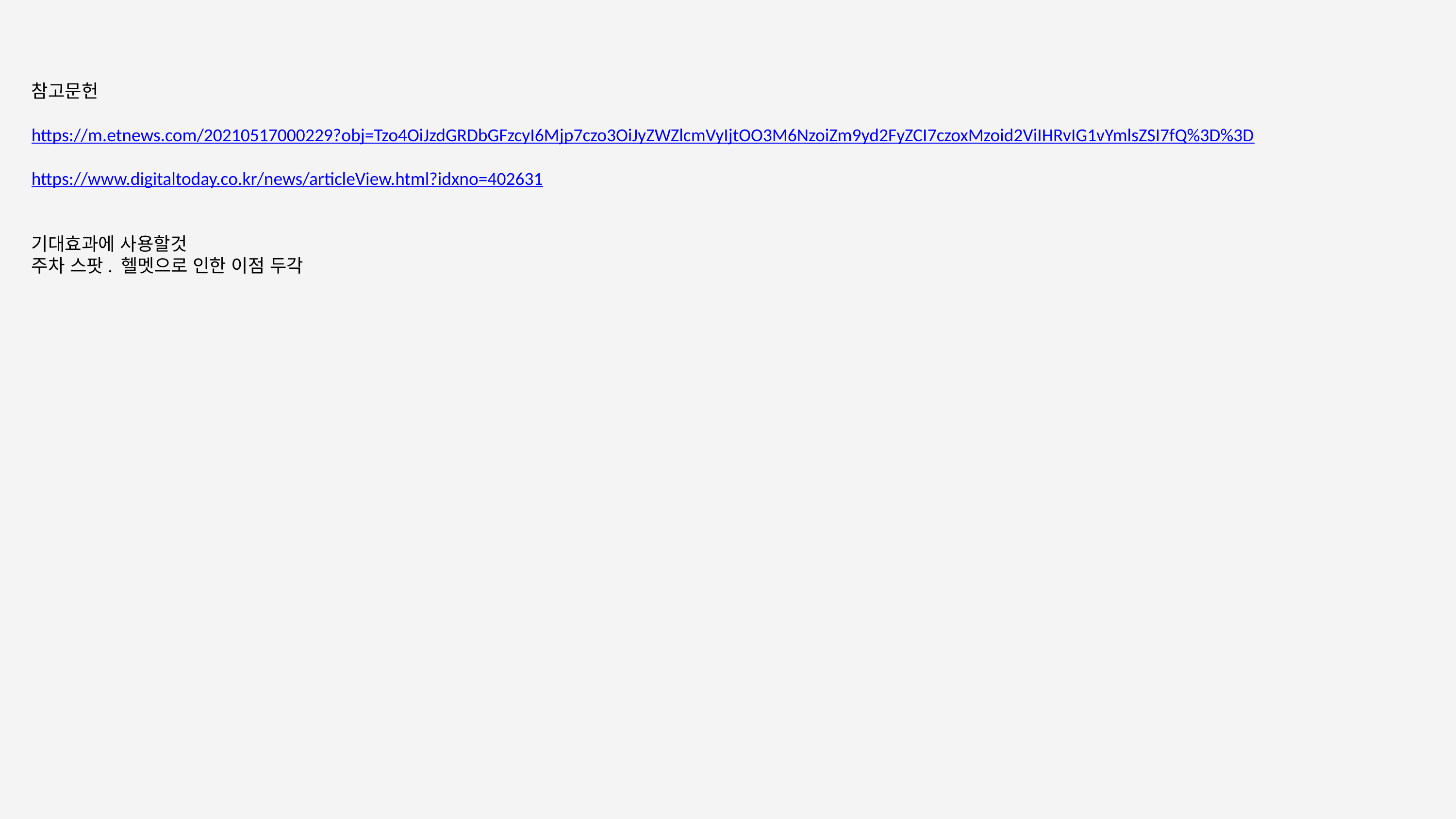

참고문헌

https://m.etnews.com/20210517000229?obj=Tzo4OiJzdGRDbGFzcyI6Mjp7czo3OiJyZWZlcmVyIjtOO3M6NzoiZm9yd2FyZCI7czoxMzoid2ViIHRvIG1vYmlsZSI7fQ%3D%3D

https://www.digitaltoday.co.kr/news/articleView.html?idxno=402631

기대효과에 사용할것
주차 스팟. 헬멧으로 인한 이점 두각